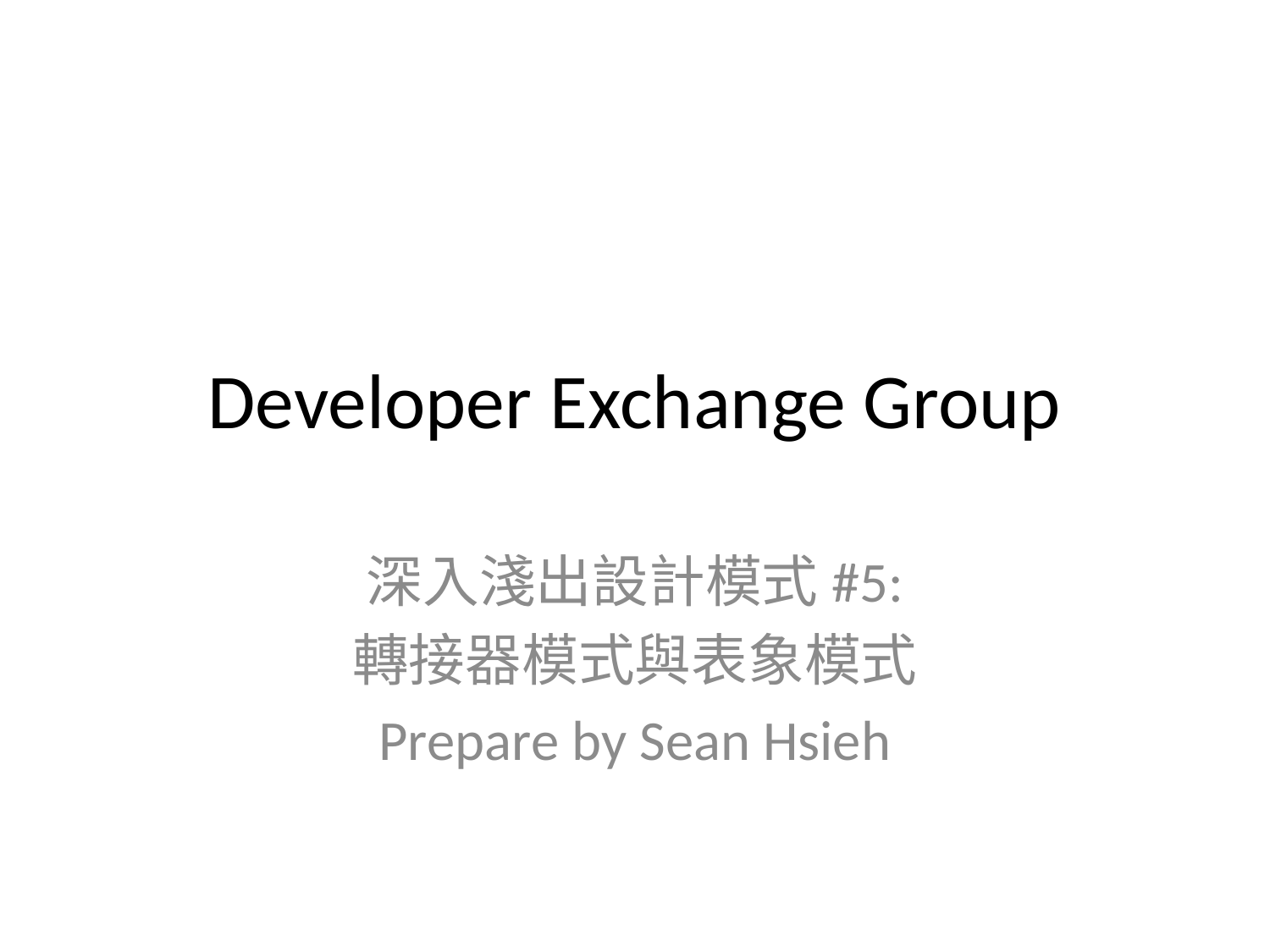

# Developer Exchange Group
深入淺出設計模式#5:
轉接器模式與表象模式
Prepare by Sean Hsieh